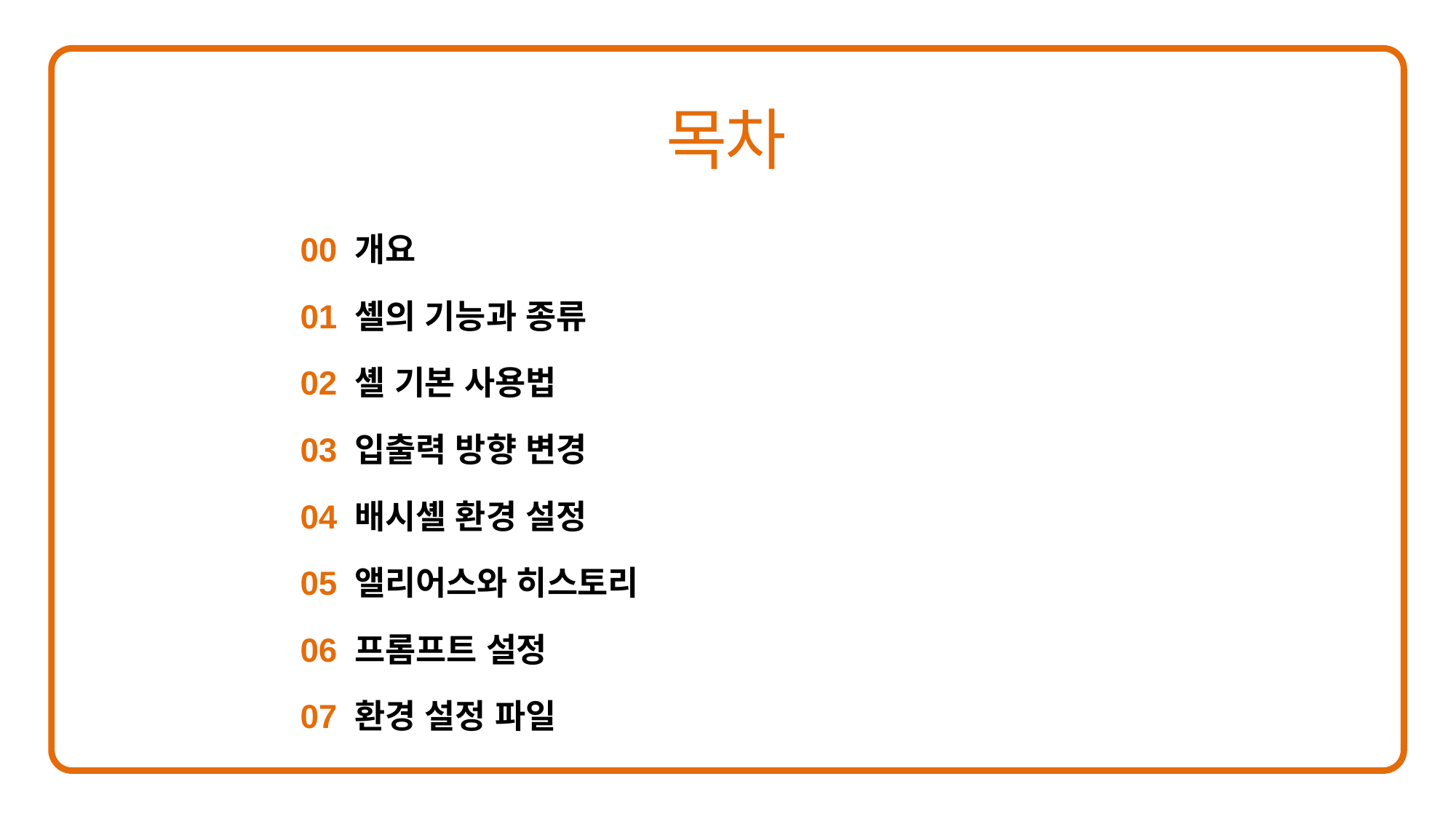

00 개요
01 셸의 기능과 종류
02 셸 기본 사용법
03 입출력 방향 변경
04 배시셸 환경 설정
05 앨리어스와 히스토리
06 프롬프트 설정
07 환경 설정 파일